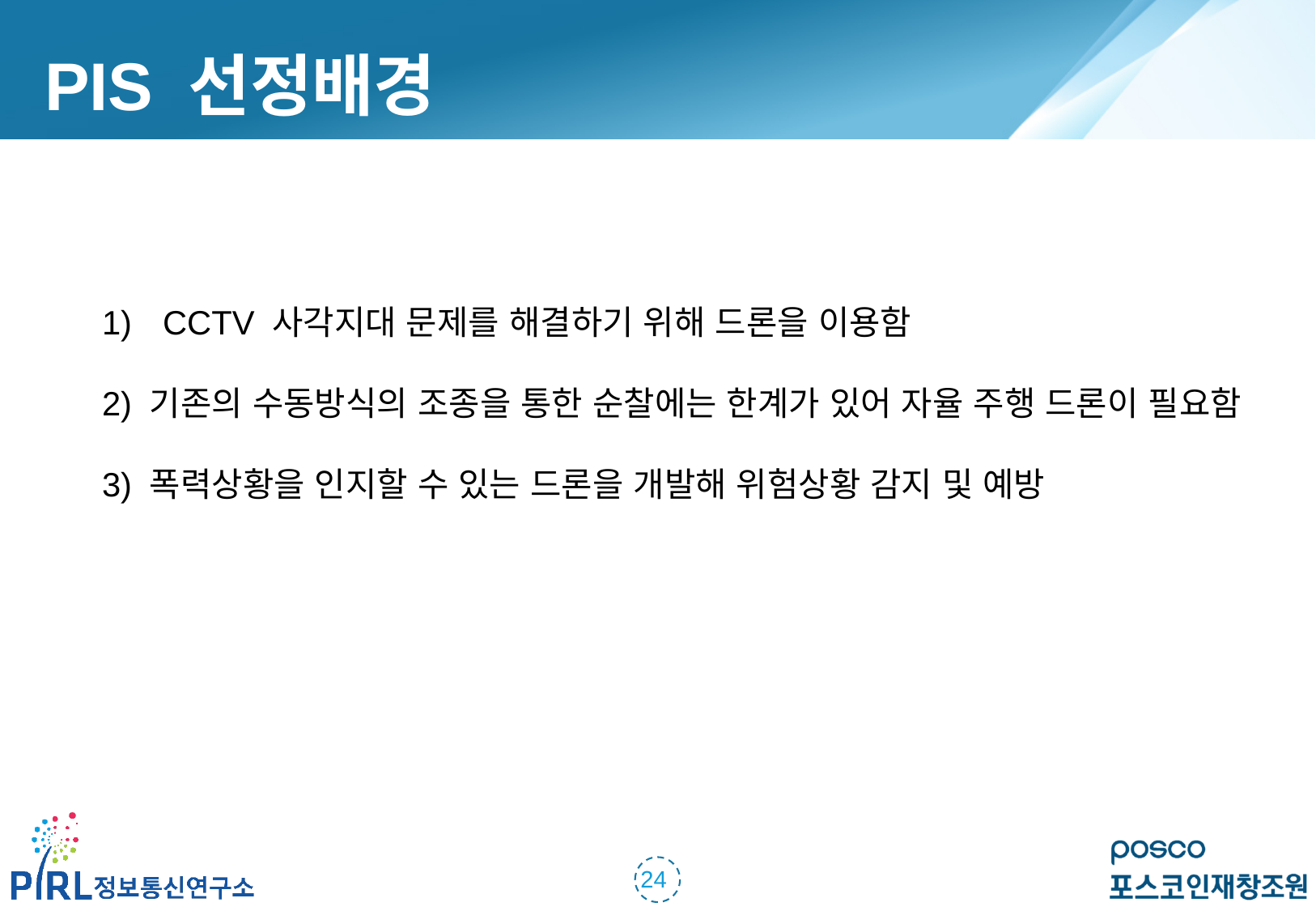

PIS 선정배경
CCTV 사각지대 문제를 해결하기 위해 드론을 이용함

2) 기존의 수동방식의 조종을 통한 순찰에는 한계가 있어 자율 주행 드론이 필요함

3) 폭력상황을 인지할 수 있는 드론을 개발해 위험상황 감지 및 예방